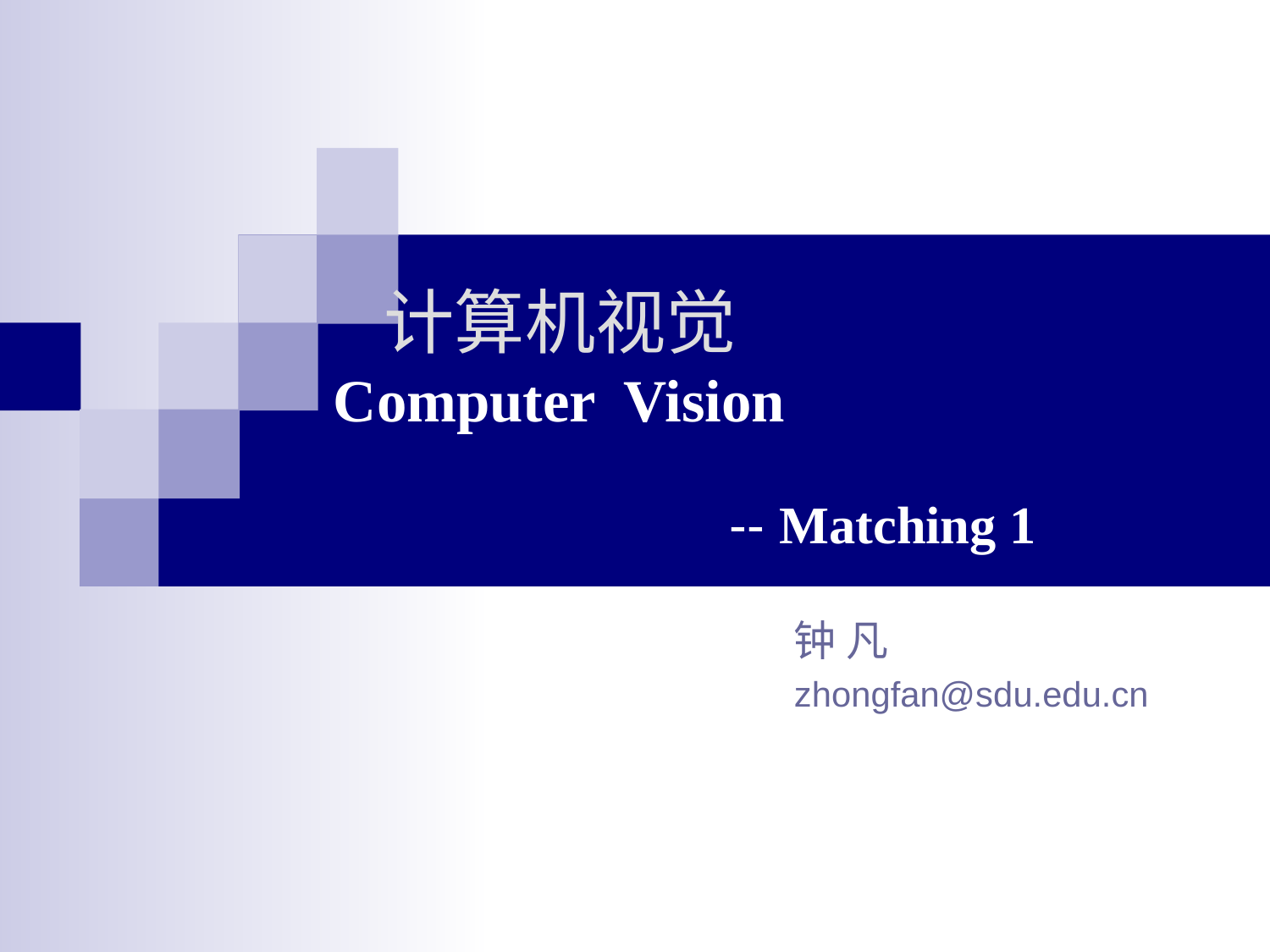

# 计算机视觉 Computer  Vision
-- Matching 1
钟 凡
zhongfan@sdu.edu.cn